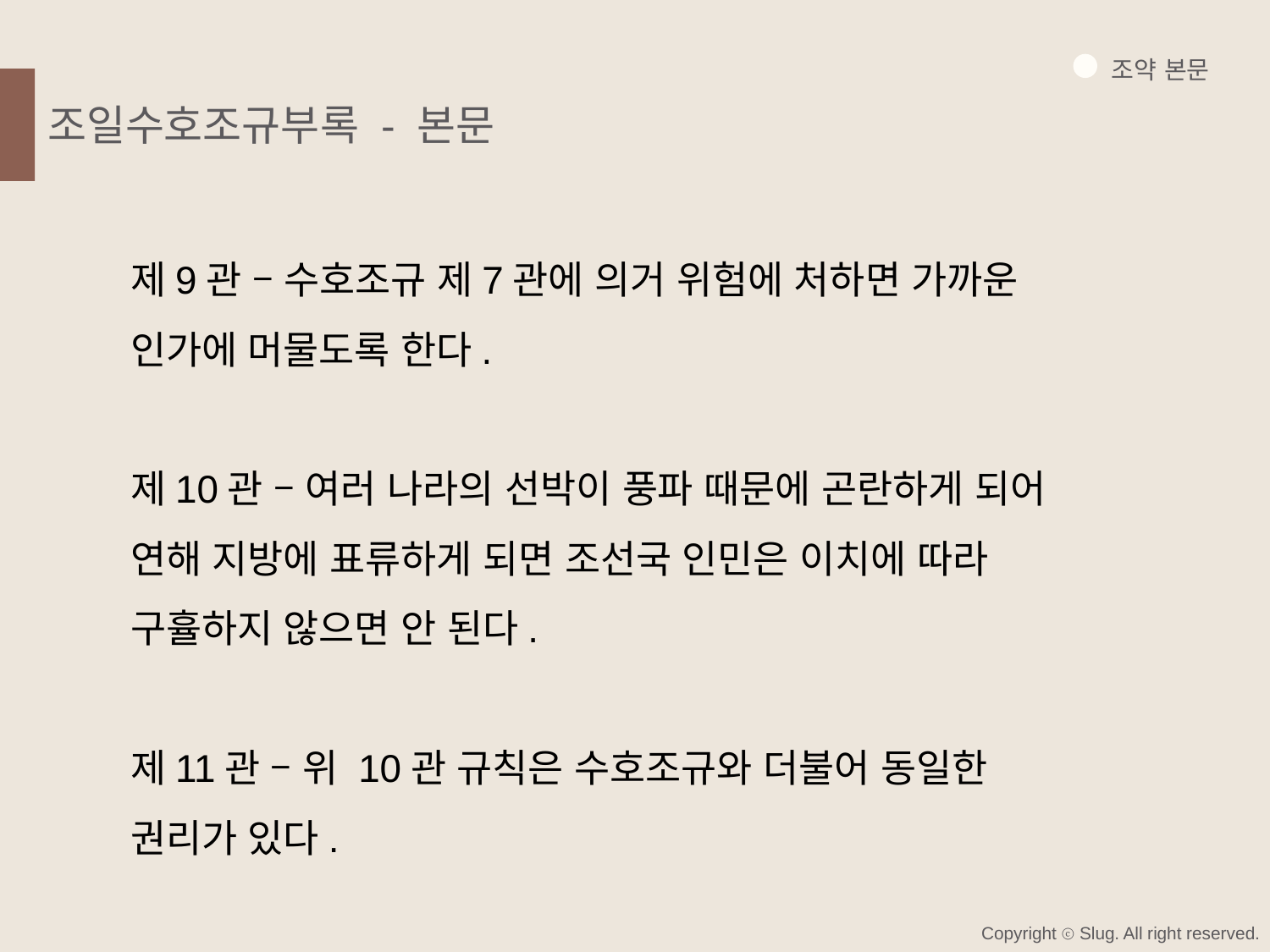

조약 본문

조일수호조규부록 - 본문
제9관 – 수호조규 제7관에 의거 위험에 처하면 가까운 인가에 머물도록 한다.

제10관 – 여러 나라의 선박이 풍파 때문에 곤란하게 되어 연해 지방에 표류하게 되면 조선국 인민은 이치에 따라 구휼하지 않으면 안 된다.

제11관 – 위 10관 규칙은 수호조규와 더불어 동일한 권리가 있다.